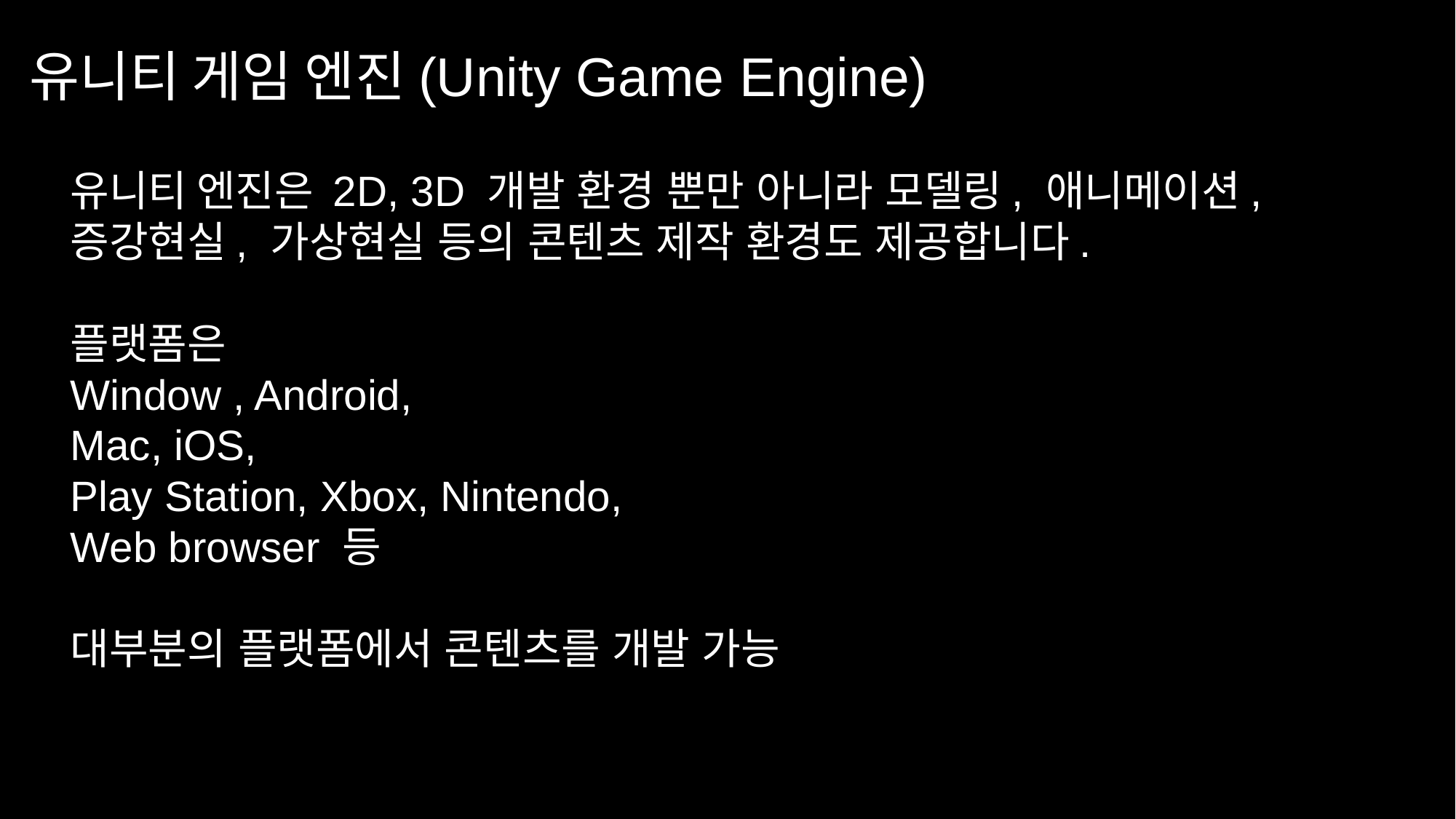

유니티 게임 엔진(Unity Game Engine)
유니티 엔진은 2D, 3D 개발 환경 뿐만 아니라 모델링, 애니메이션, 증강현실, 가상현실 등의 콘텐츠 제작 환경도 제공합니다.

플랫폼은
Window , Android,
Mac, iOS,
Play Station, Xbox, Nintendo,
Web browser 등

대부분의 플랫폼에서 콘텐츠를 개발 가능